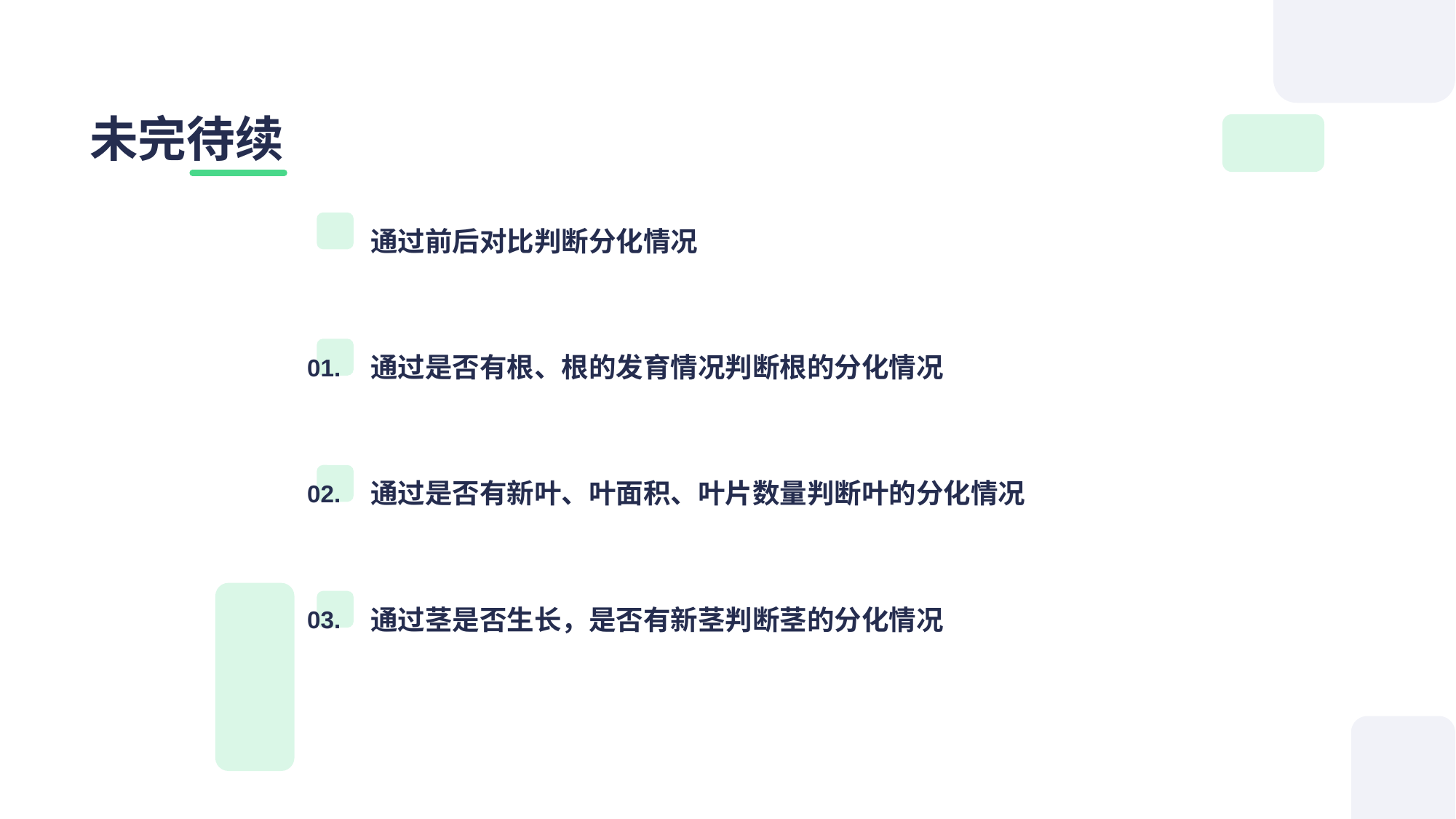

# 未完待续

通过前后对比判断分化情况

通过是否有根、根的发育情况判断根的分化情况
01.

通过是否有新叶、叶面积、叶片数量判断叶的分化情况
02.

通过茎是否生长，是否有新茎判断茎的分化情况
03.